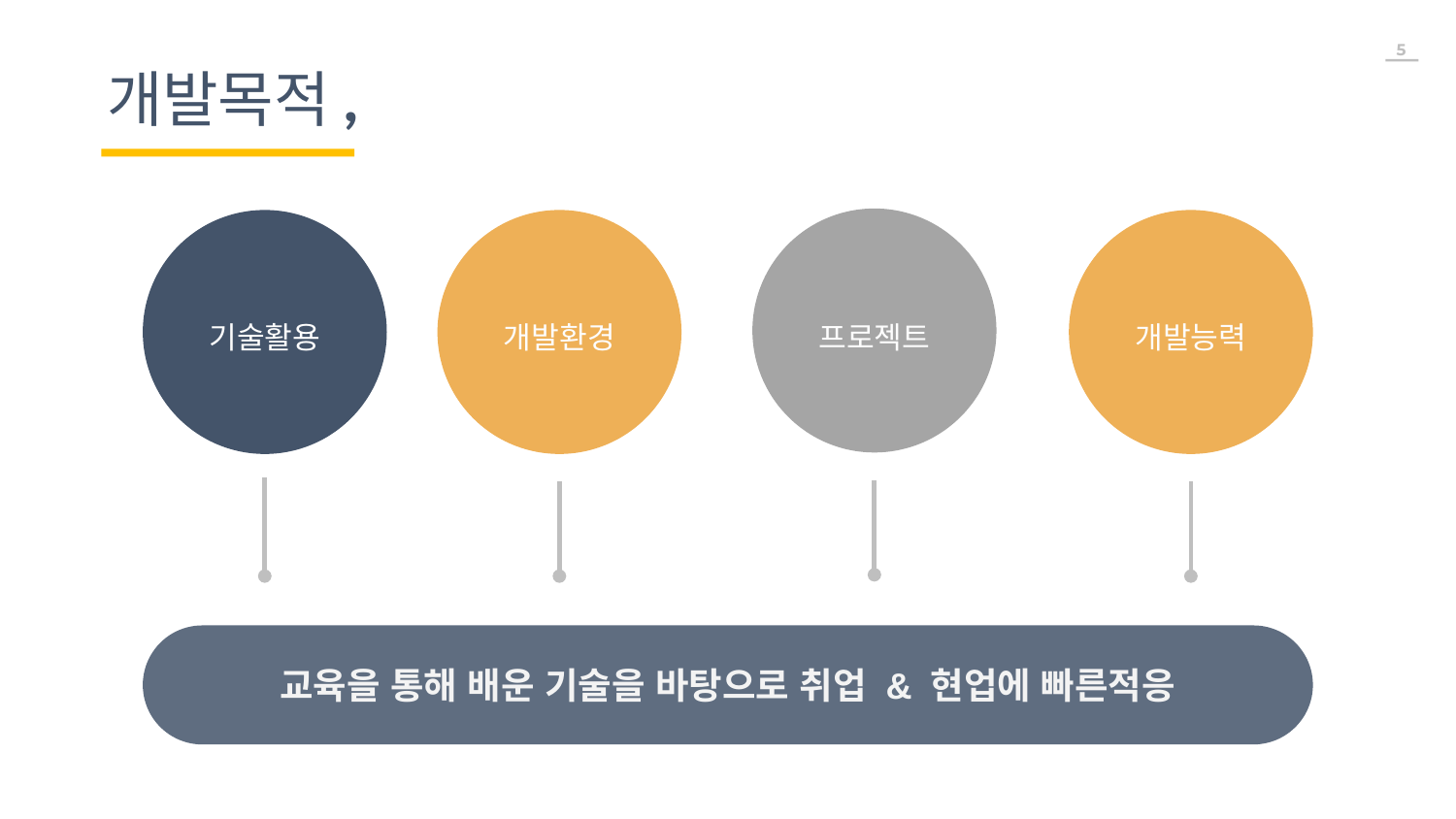

개발목적,

기술활용
개발환경
프로젝트
개발능력

교육을 통해 배운 기술을 바탕으로 취업 & 현업에 빠른적응